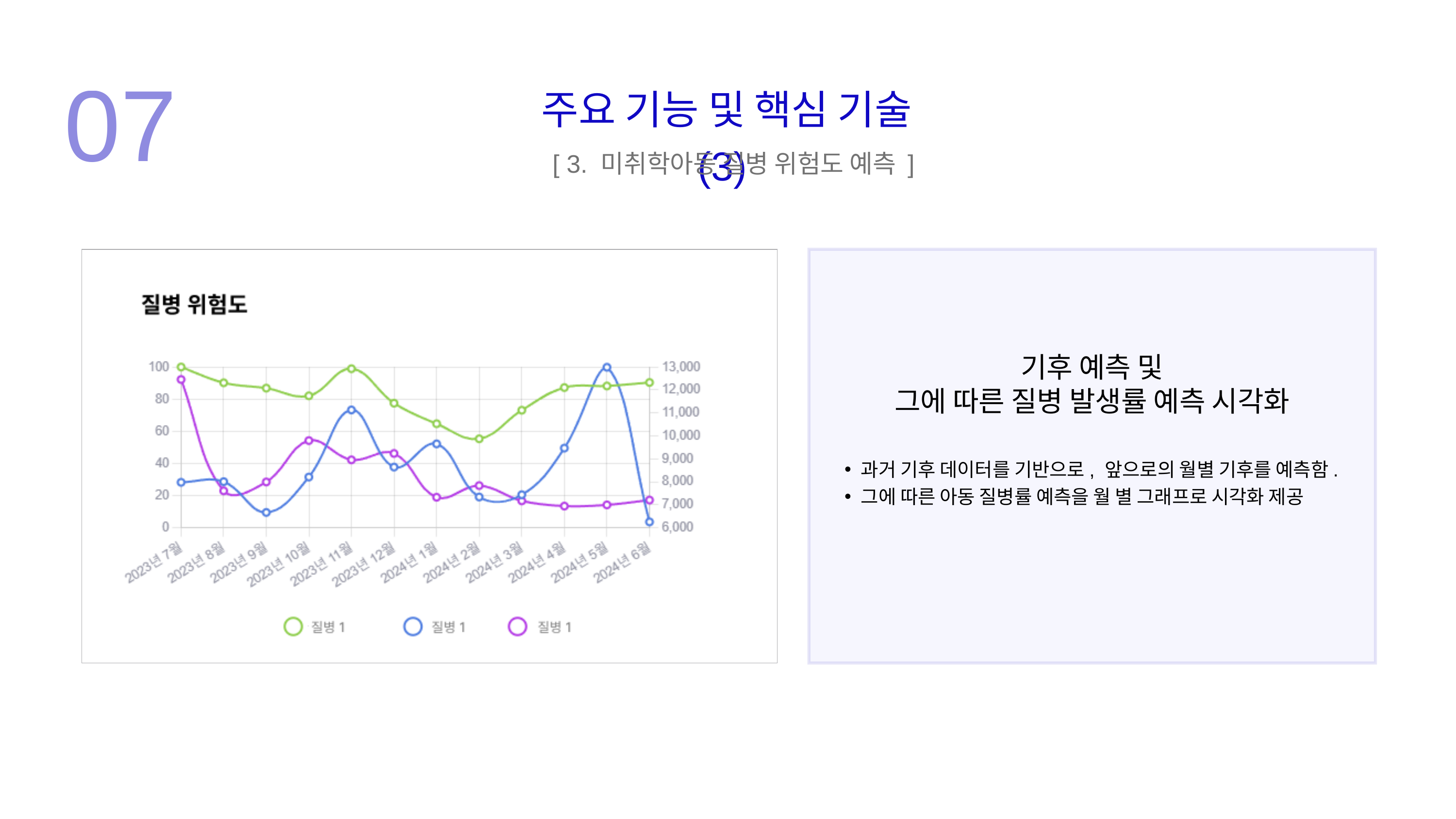

07
 주요 기능 및 핵심 기술(3)
[ 3. 미취학아동 질병 위험도 예측 ]

기후 예측 및
그에 따른 질병 발생률 예측 시각화
과거 기후 데이터를 기반으로, 앞으로의 월별 기후를 예측함.
그에 따른 아동 질병률 예측을 월 별 그래프로 시각화 제공